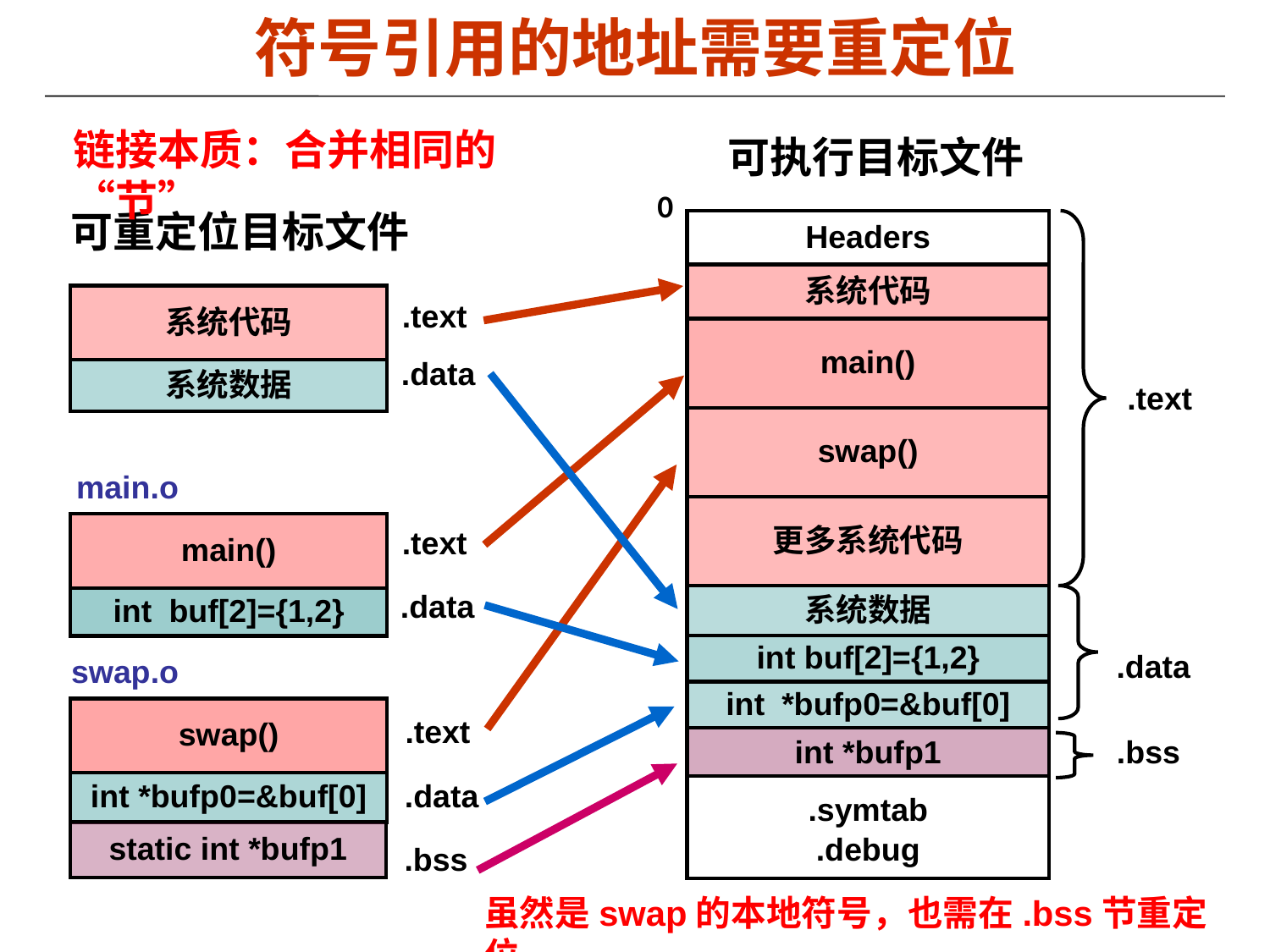

符号引用的地址需要重定位
链接本质：合并相同的“节”
可执行目标文件
0
Headers

系统代码
main()
.text
swap()
更多系统代码
系统数据

int buf[2]={1,2}
.data
int *bufp0=&buf[0]
int *bufp1
.bss

.symtab
.debug
可重定位目标文件
系统代码

.text
.data
系统数据

main.o
main()
.text
.data
int buf[2]={1,2}
swap.o
swap()
.text

int *bufp0=&buf[0]
.data
static int *bufp1
.bss
虽然是swap的本地符号，也需在.bss节重定位